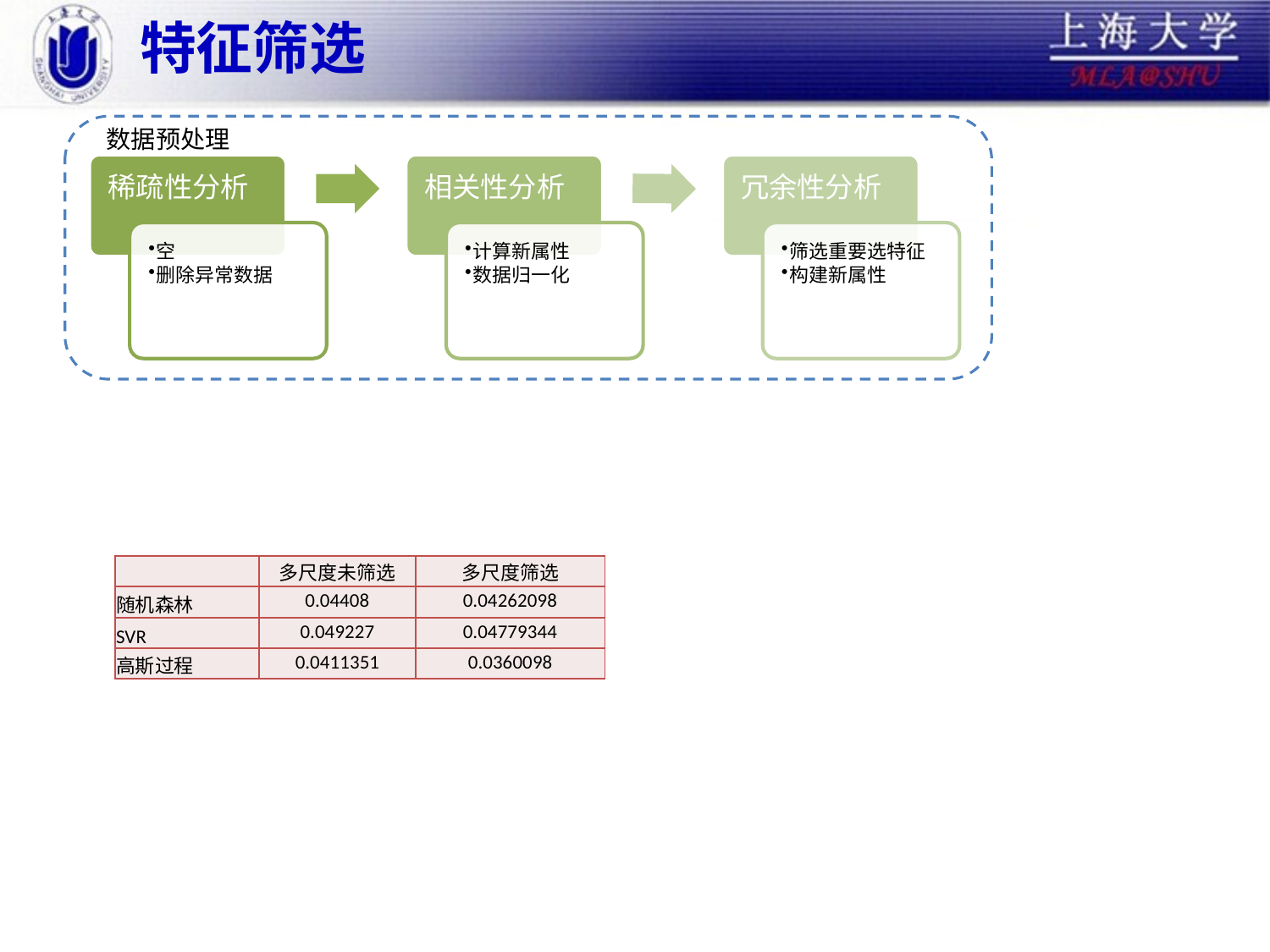

# 特征筛选

数据预处理
稀疏性分析
空
删除异常数据

相关性分析
计算新属性
数据归一化

冗余性分析
筛选重要选特征
构建新属性
|  | 多尺度未筛选 | 多尺度筛选 |
| --- | --- | --- |
| 随机森林 | 0.04408 | 0.04262098 |
| SVR | 0.049227 | 0.04779344 |
| 高斯过程 | 0.0411351 | 0.0360098 |